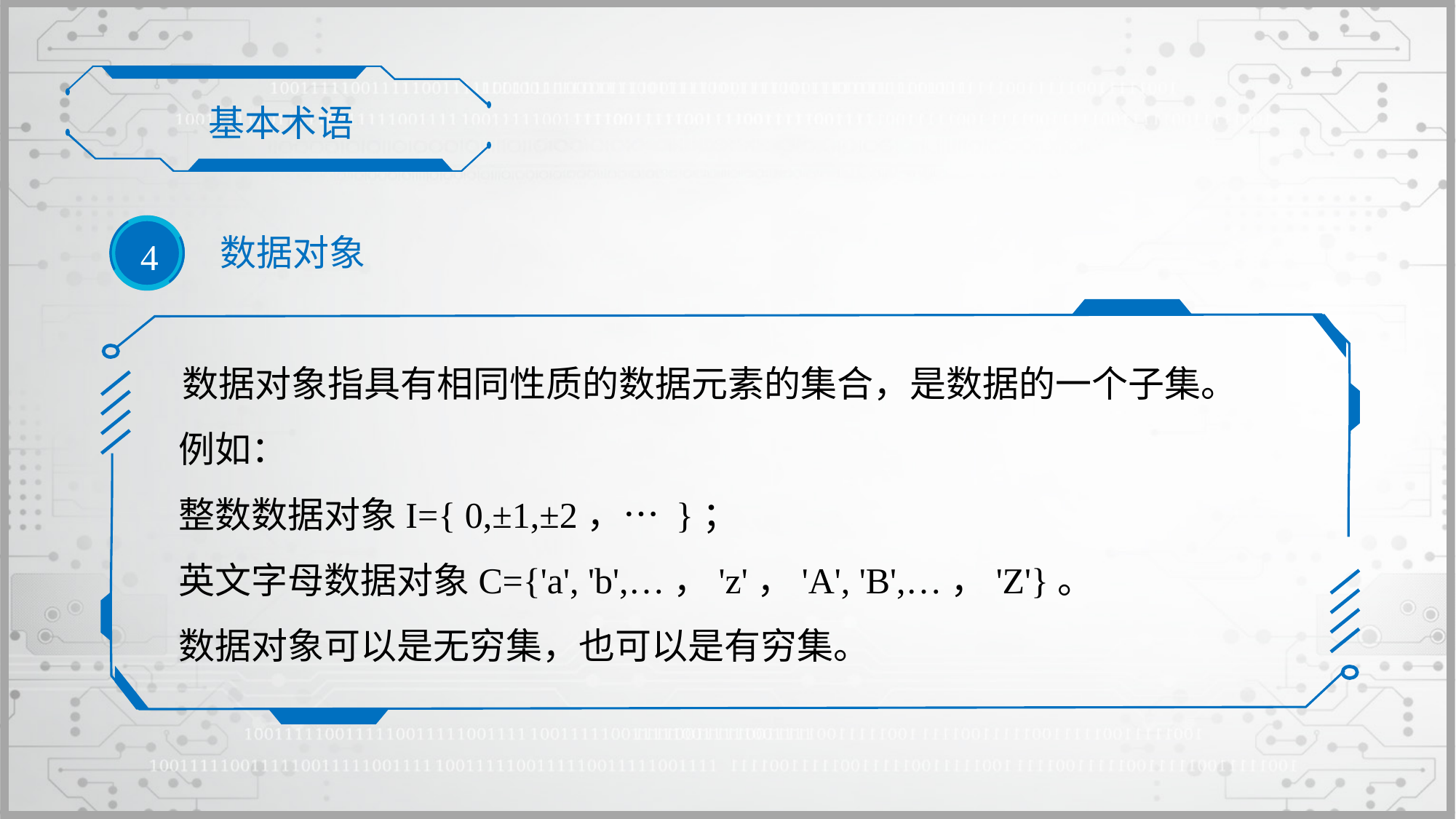

基本术语

  数据对象
4

      数据对象指具有相同性质的数据元素的集合，是数据的一个子集。
例如：
整数数据对象I={ 0,±1,±2，… }；
英文字母数据对象C={'a', 'b',…，'z'，'A', 'B',…，'Z'}。
数据对象可以是无穷集，也可以是有穷集。